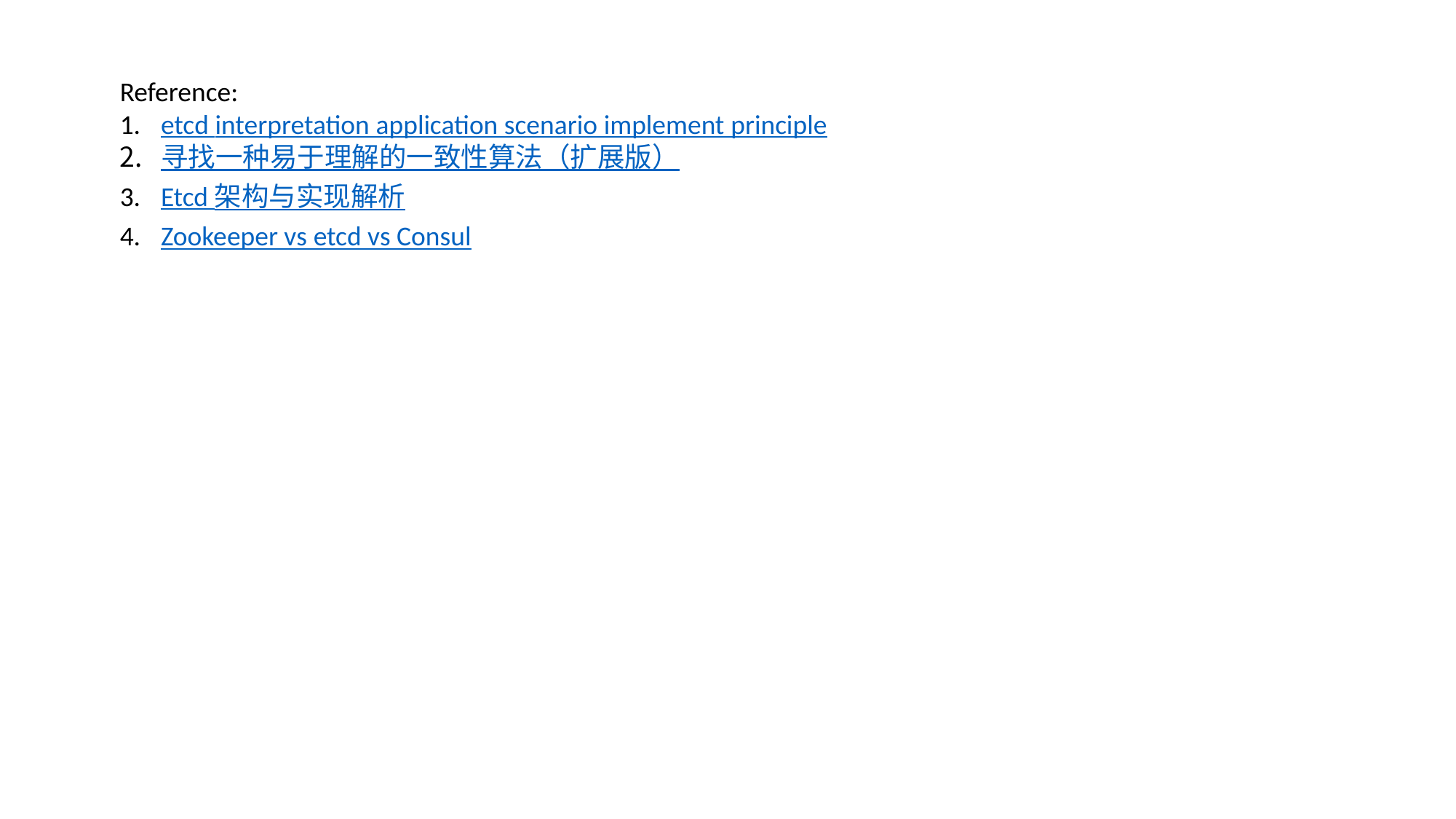

Reference:
etcd interpretation application scenario implement principle
寻找一种易于理解的一致性算法（扩展版）
Etcd 架构与实现解析
Zookeeper vs etcd vs Consul